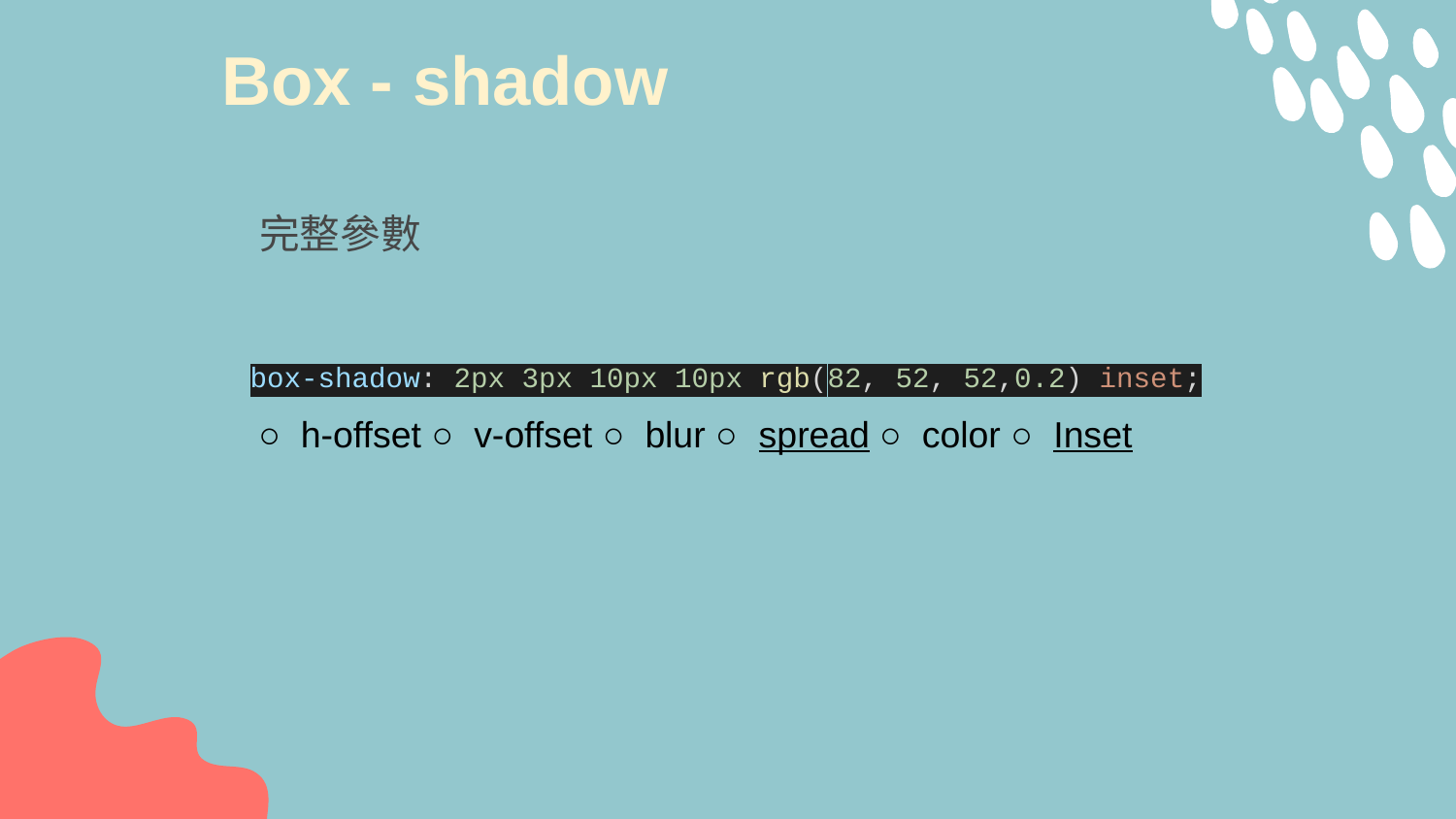

# Box - shadow
完整參數

box-shadow: 2px 3px 10px 10px rgb(82, 52, 52,0.2) inset;
○  h-offset ○  v-offset ○  blur ○  spread ○  color ○  Inset